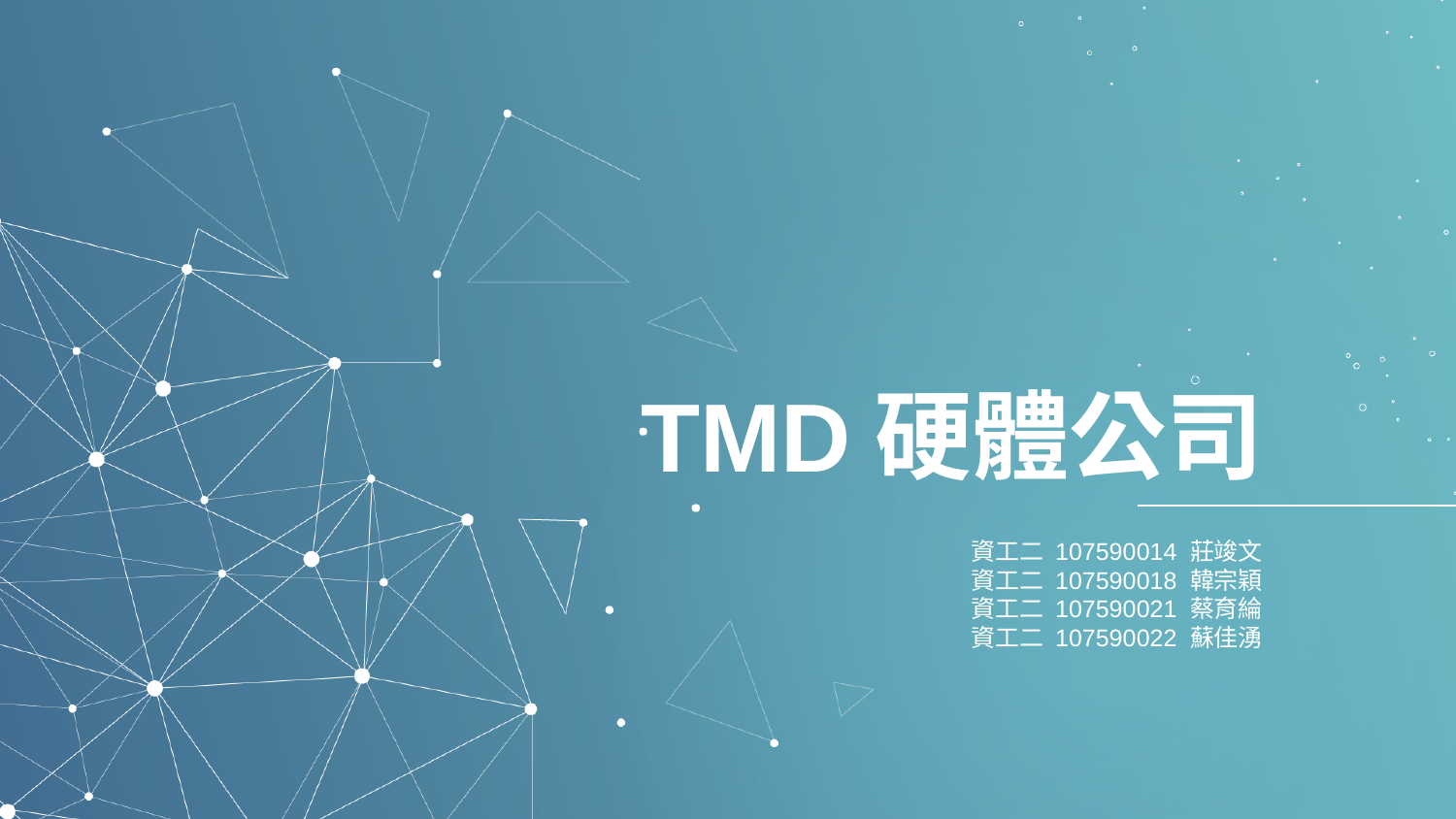

# TMD硬體公司
資工二 107590014 莊竣文
資工二 107590018 韓宗穎
資工二 107590021 蔡育綸
資工二 107590022 蘇佳湧